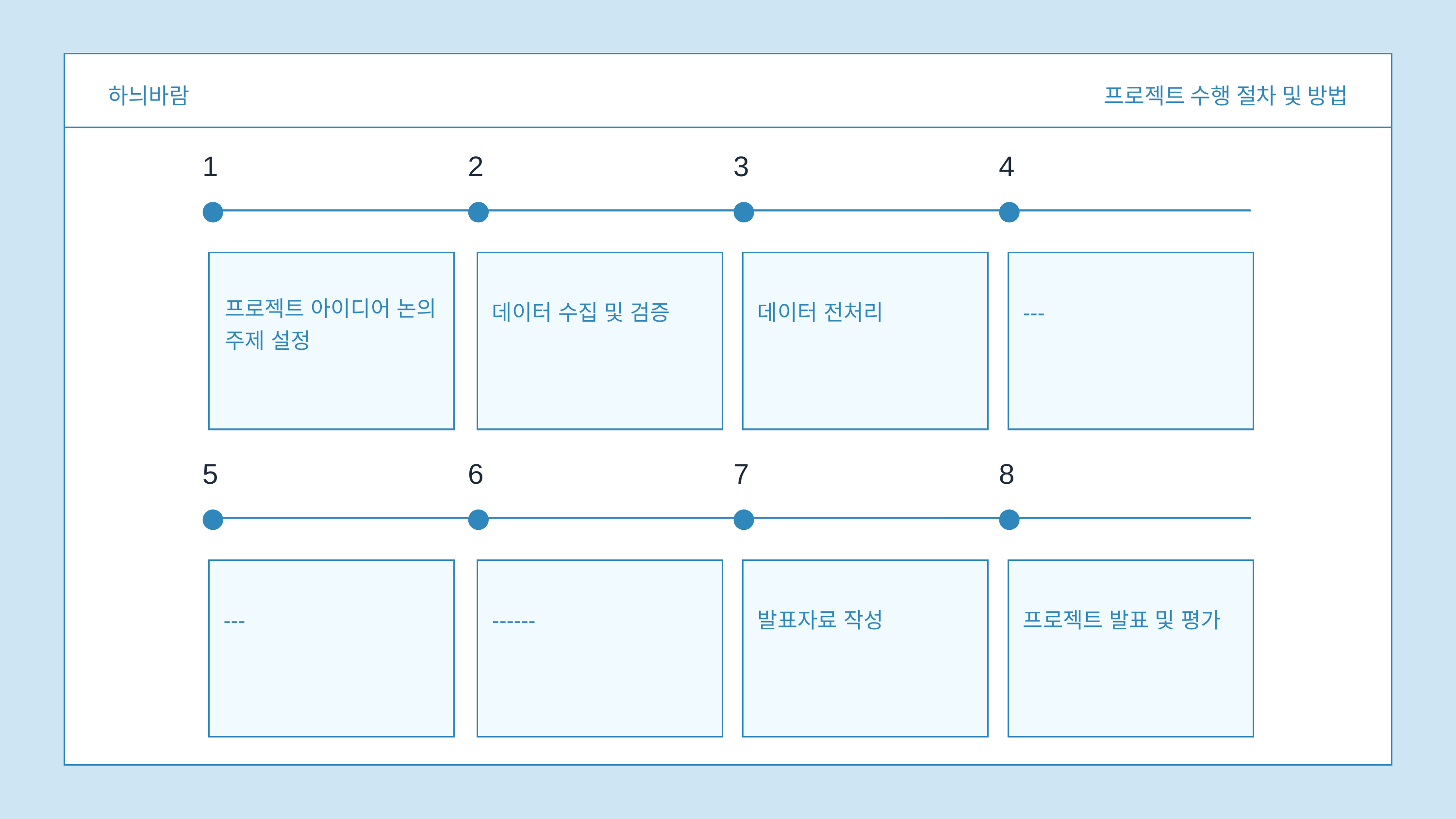

하늬바람
프로젝트 수행 절차 및 방법

1
2
3
4

프로젝트 아이디어 논의
주제 설정
데이터 수집 및 검증
데이터 전처리
---
5
6
7
8

---
------
발표자료 작성
프로젝트 발표 및 평가